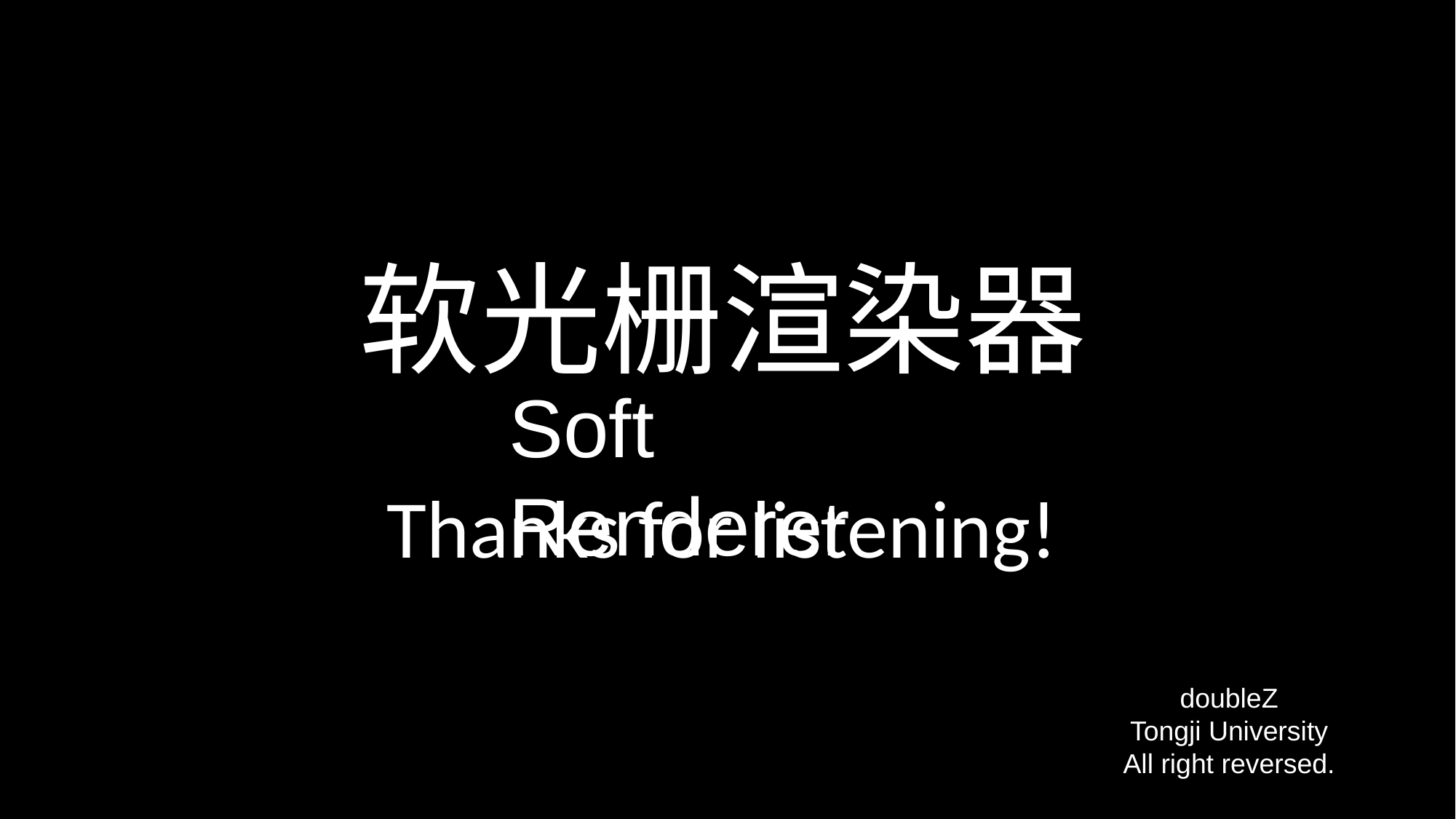

软光栅渲染器
Soft Renderer
Thanks for listening!
doubleZ
Tongji University
All right reversed.